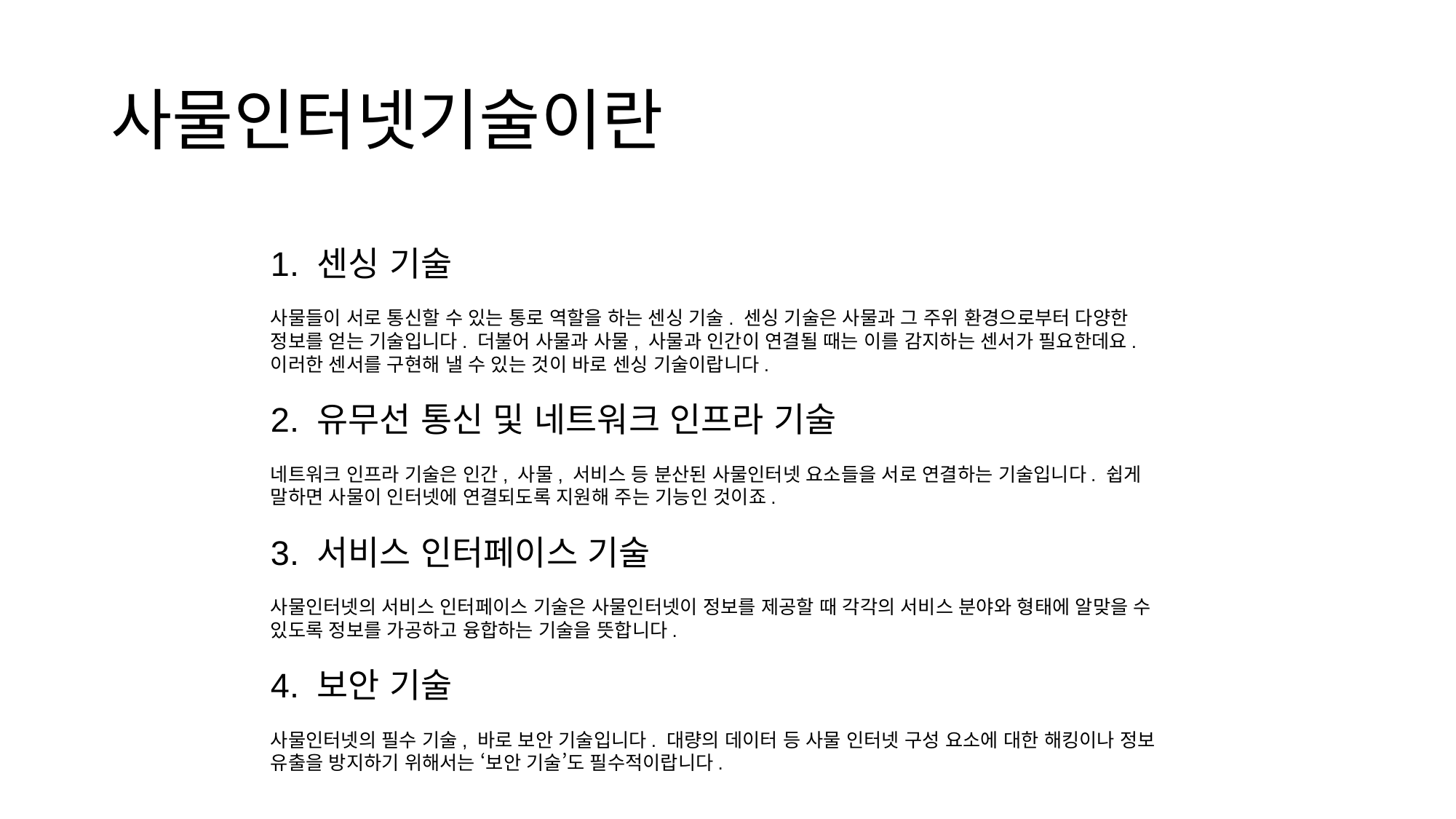

# 사물인터넷기술이란
1. 센싱 기술

사물들이 서로 통신할 수 있는 통로 역할을 하는 센싱 기술. 센싱 기술은 사물과 그 주위 환경으로부터 다양한 정보를 얻는 기술입니다. 더불어 사물과 사물, 사물과 인간이 연결될 때는 이를 감지하는 센서가 필요한데요. 이러한 센서를 구현해 낼 수 있는 것이 바로 센싱 기술이랍니다.

2. 유무선 통신 및 네트워크 인프라 기술

네트워크 인프라 기술은 인간, 사물, 서비스 등 분산된 사물인터넷 요소들을 서로 연결하는 기술입니다. 쉽게 말하면 사물이 인터넷에 연결되도록 지원해 주는 기능인 것이죠.

3. 서비스 인터페이스 기술

사물인터넷의 서비스 인터페이스 기술은 사물인터넷이 정보를 제공할 때 각각의 서비스 분야와 형태에 알맞을 수 있도록 정보를 가공하고 융합하는 기술을 뜻합니다.

4. 보안 기술

사물인터넷의 필수 기술, 바로 보안 기술입니다. 대량의 데이터 등 사물 인터넷 구성 요소에 대한 해킹이나 정보 유출을 방지하기 위해서는 ‘보안 기술’도 필수적이랍니다.